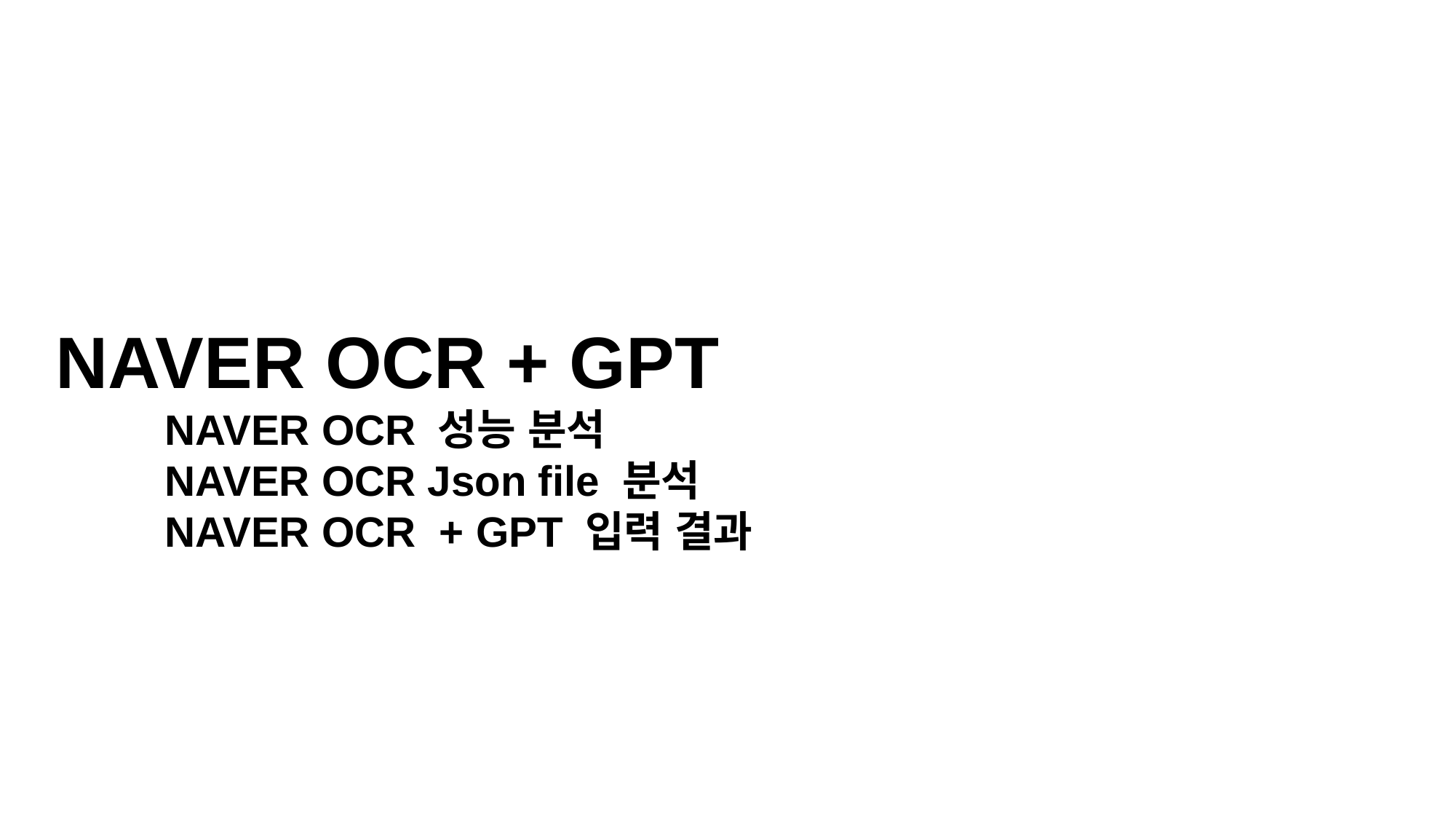

NAVER OCR + GPT
	NAVER OCR 성능 분석
	NAVER OCR Json file 분석
	NAVER OCR  + GPT 입력 결과